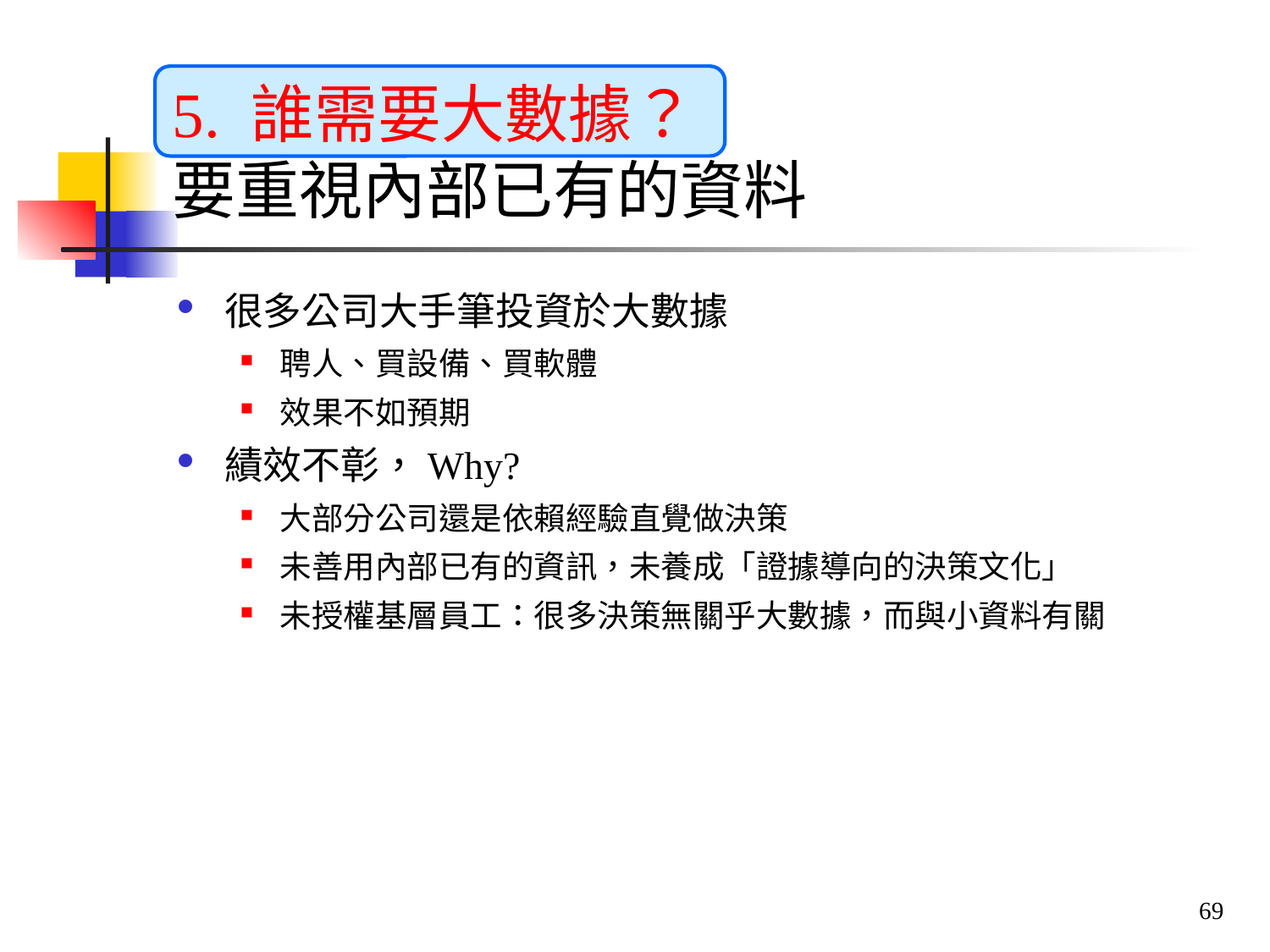

# 5. 誰需要大數據？ 要重視內部已有的資料

很多公司大手筆投資於大數據
聘人、買設備、買軟體
效果不如預期
績效不彰，Why?
大部分公司還是依賴經驗直覺做決策
未善用內部已有的資訊，未養成「證據導向的決策文化」
未授權基層員工：很多決策無關乎大數據，而與小資料有關